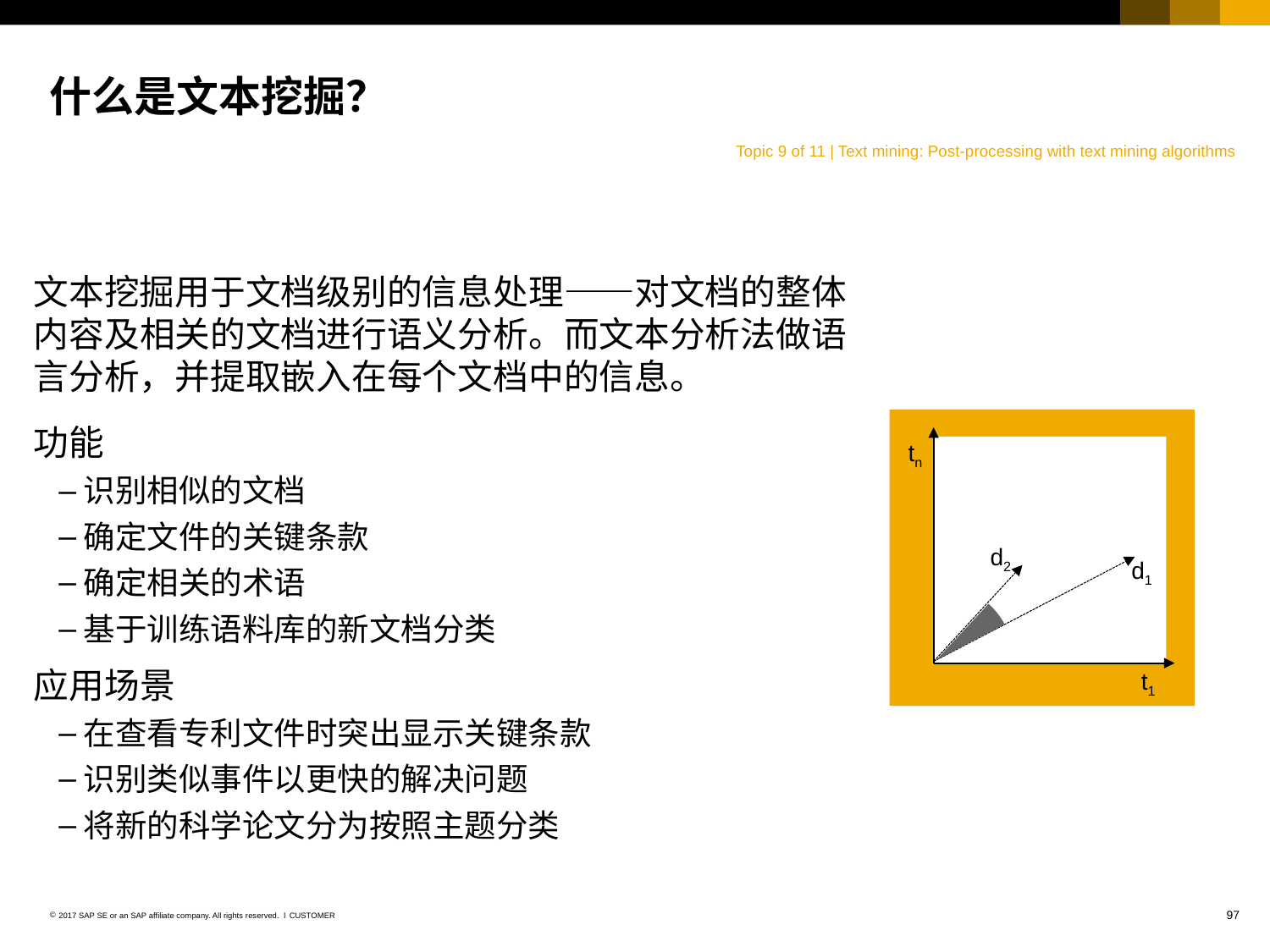

# 什么是文本挖掘？
Topic 9 of 11 | Text mining: Post-processing with text mining algorithms
文本挖掘用于文档级别的信息处理——对文档的整体内容及相关的文档进行语义分析。而文本分析法做语言分析，并提取嵌入在每个文档中的信息。
功能
识别相似的文档
确定文件的关键条款
确定相关的术语
基于训练语料库的新文档分类
应用场景
在查看专利文件时突出显示关键条款
识别类似事件以更快的解决问题
将新的科学论文分为按照主题分类

tn
d2
d1

t1